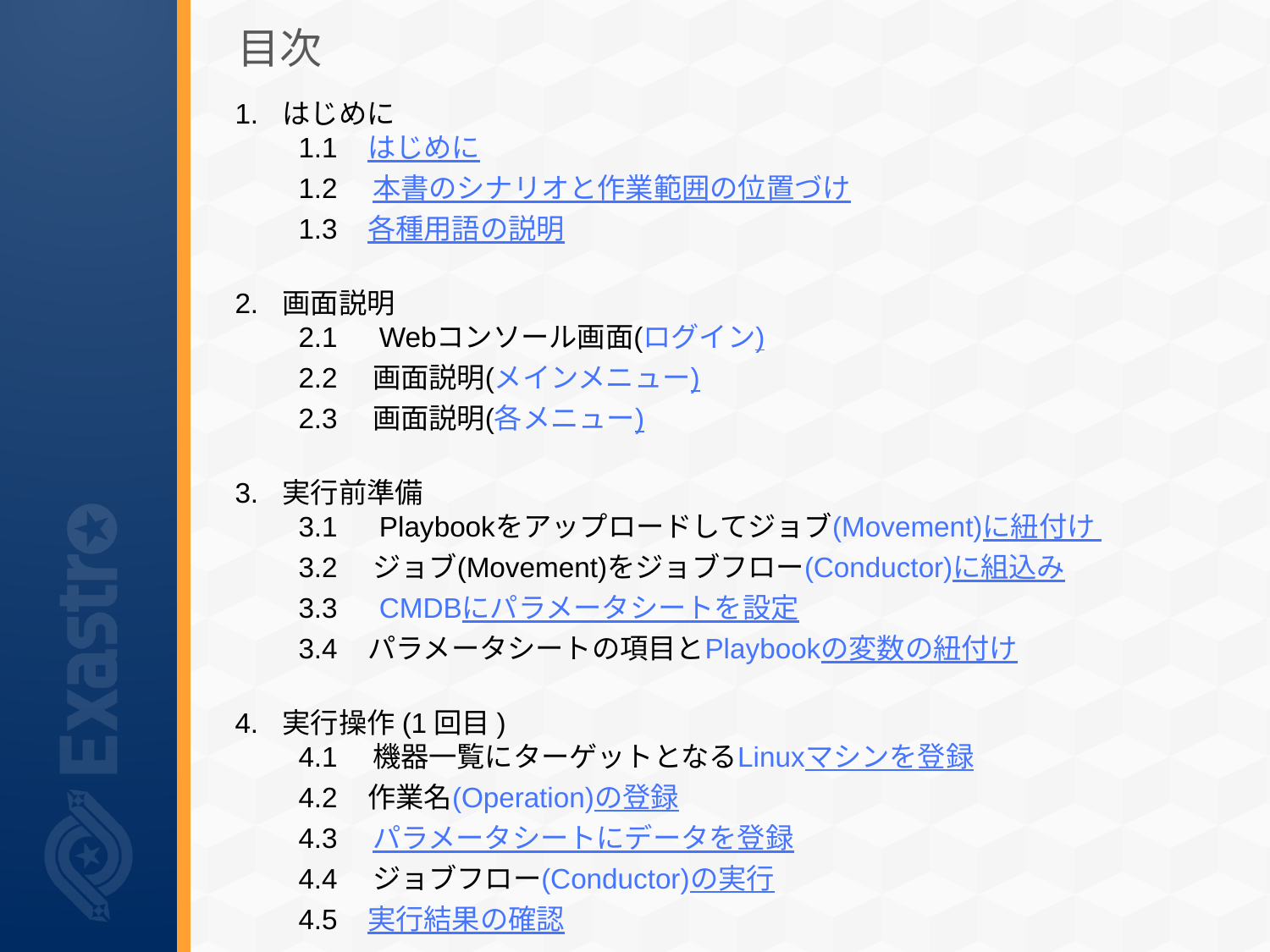

# 目次
はじめに
1.1   はじめに
1.2　本書のシナリオと作業範囲の位置づけ
1.3   各種用語の説明

画面説明
2.1　Webコンソール画面(ログイン)
2.2　画面説明(メインメニュー)
2.3　画面説明(各メニュー)

実行前準備
3.1　Playbookをアップロードしてジョブ(Movement)に紐付け
3.2　ジョブ(Movement)をジョブフロー(Conductor)に組込み
3.3　CMDBにパラメータシートを設定
3.4   パラメータシートの項目とPlaybookの変数の紐付け

実行操作(1回目)
4.1　機器一覧にターゲットとなるLinuxマシンを登録
4.2   作業名(Operation)の登録
4.3　パラメータシートにデータを登録
4.4　ジョブフロー(Conductor)の実行
4.5   実行結果の確認